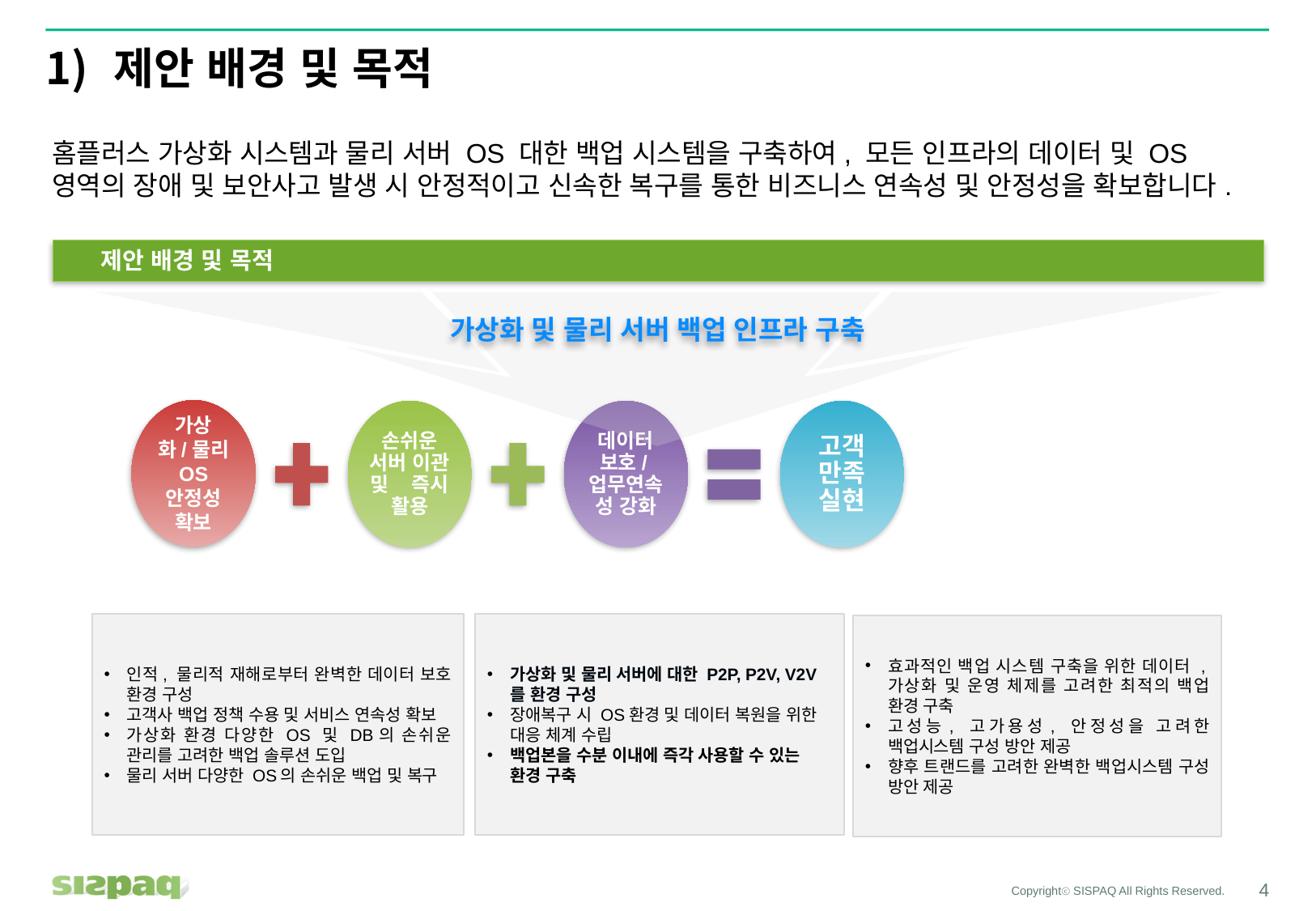

# 제안 배경 및 목적
홈플러스 가상화 시스템과 물리 서버 OS 대한 백업 시스템을 구축하여, 모든 인프라의 데이터 및 OS 영역의 장애 및 보안사고 발생 시 안정적이고 신속한 복구를 통한 비즈니스 연속성 및 안정성을 확보합니다.
제안 배경 및 목적

가상화 및 물리 서버 백업 인프라 구축
가상화/물리 OS 안정성 확보

손쉬운 서버 이관 및    즉시 활용

데이터 보호/업무연속성 강화

고객 만족
실현
인적, 물리적 재해로부터 완벽한 데이터 보호 환경 구성
고객사 백업 정책 수용 및 서비스 연속성 확보
가상화 환경 다양한 OS 및 DB의 손쉬운 관리를 고려한 백업 솔루션 도입
물리 서버 다양한 OS의 손쉬운 백업 및 복구
가상화 및 물리 서버에 대한 P2P, P2V, V2V를 환경 구성
장애복구 시 OS환경 및 데이터 복원을 위한 대응 체계 수립
백업본을 수분 이내에 즉각 사용할 수 있는 환경 구축
효과적인 백업 시스템 구축을 위한 데이터 ,가상화 및 운영 체제를 고려한 최적의 백업 환경 구축
고성능, 고가용성, 안정성을 고려한 백업시스템 구성 방안 제공
향후 트랜드를 고려한 완벽한 백업시스템 구성 방안 제공